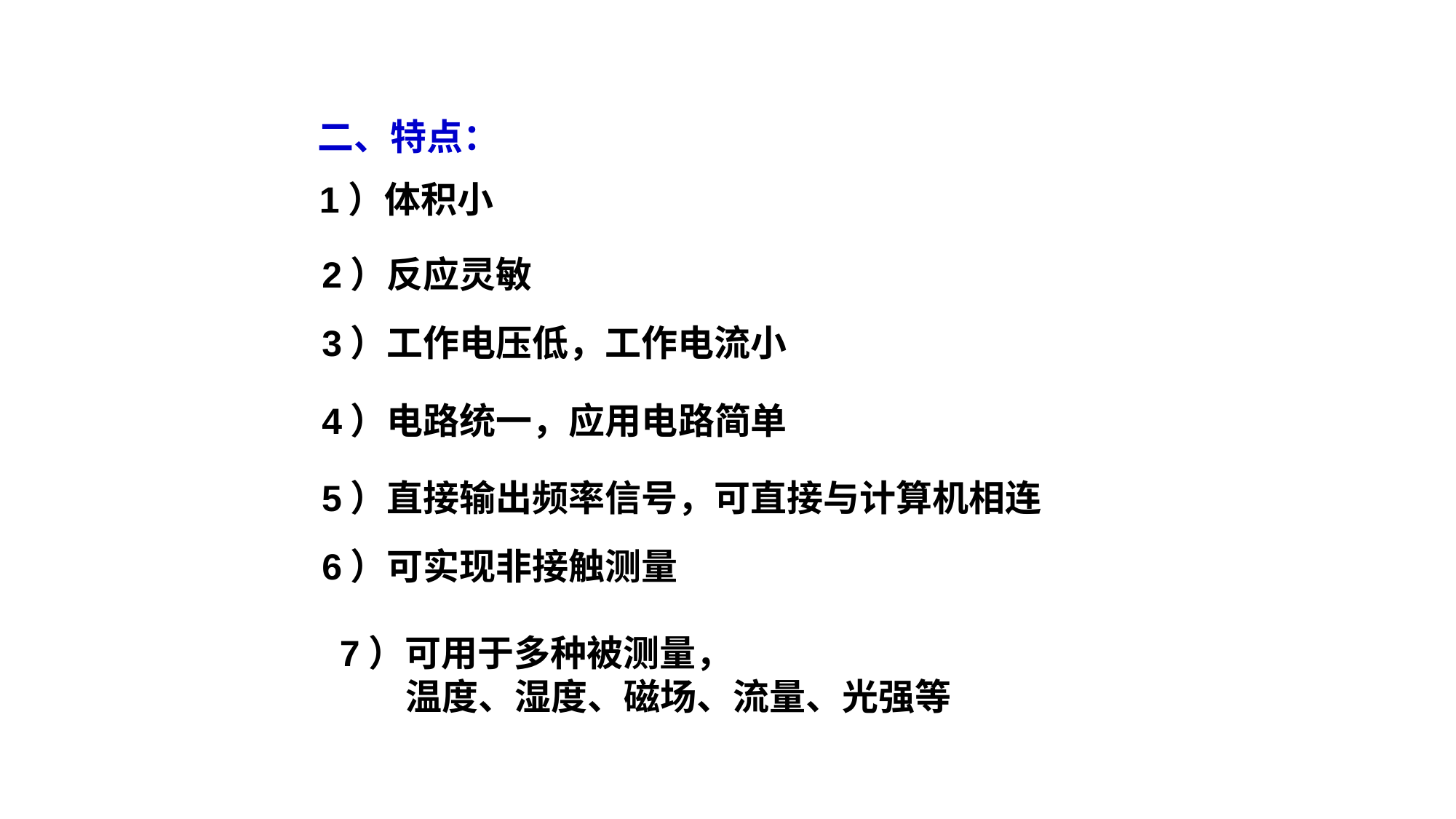

二、特点：
1）体积小
2）反应灵敏
3）工作电压低，工作电流小
4）电路统一，应用电路简单
5）直接输出频率信号，可直接与计算机相连
6）可实现非接触测量
7）可用于多种被测量，
       温度、湿度、磁场、流量、光强等